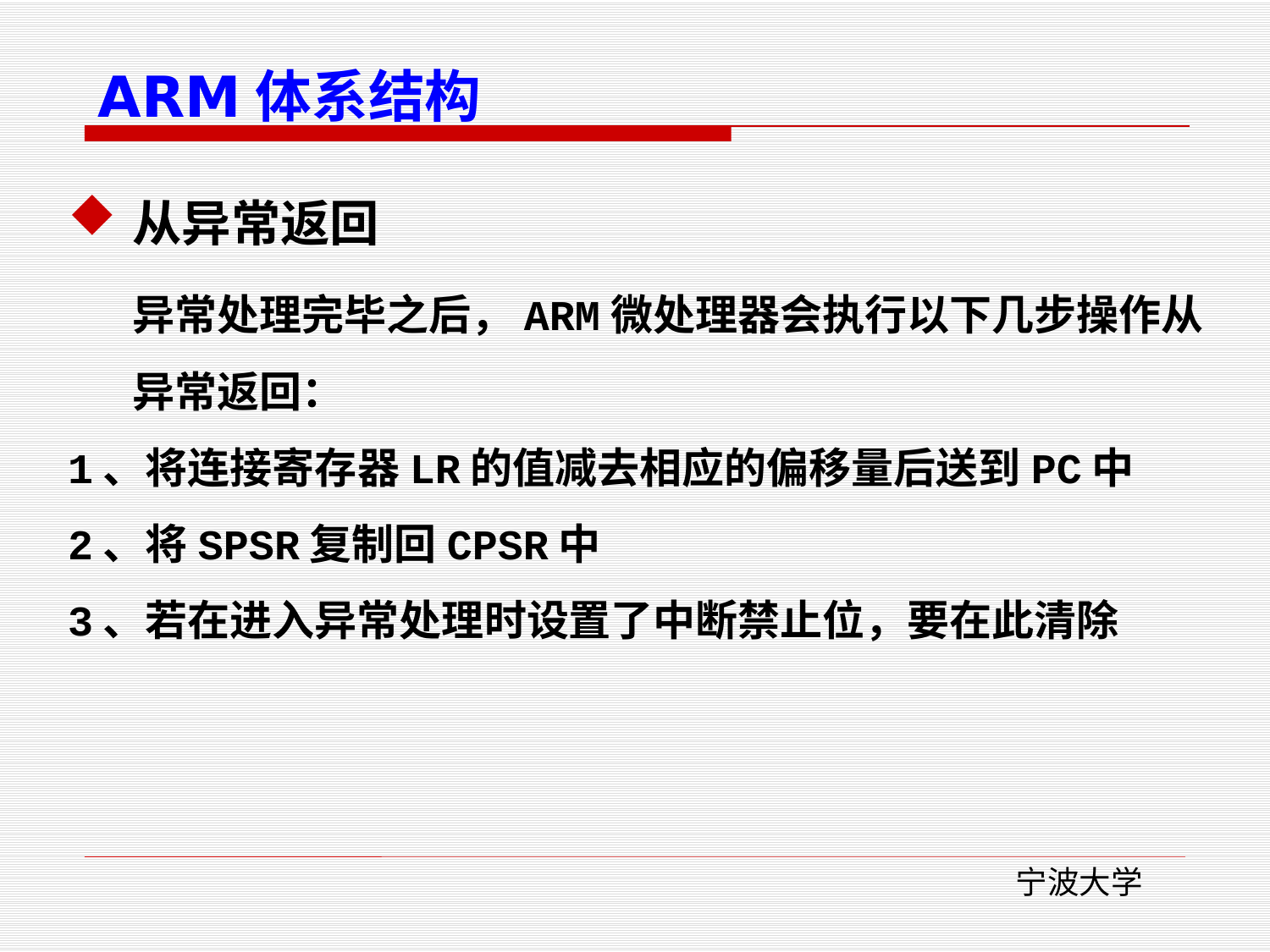

ARM体系结构
从异常返回
	异常处理完毕之后，ARM微处理器会执行以下几步操作从异常返回：
1、将连接寄存器LR的值减去相应的偏移量后送到PC中
2、将SPSR复制回CPSR中
3、若在进入异常处理时设置了中断禁止位，要在此清除